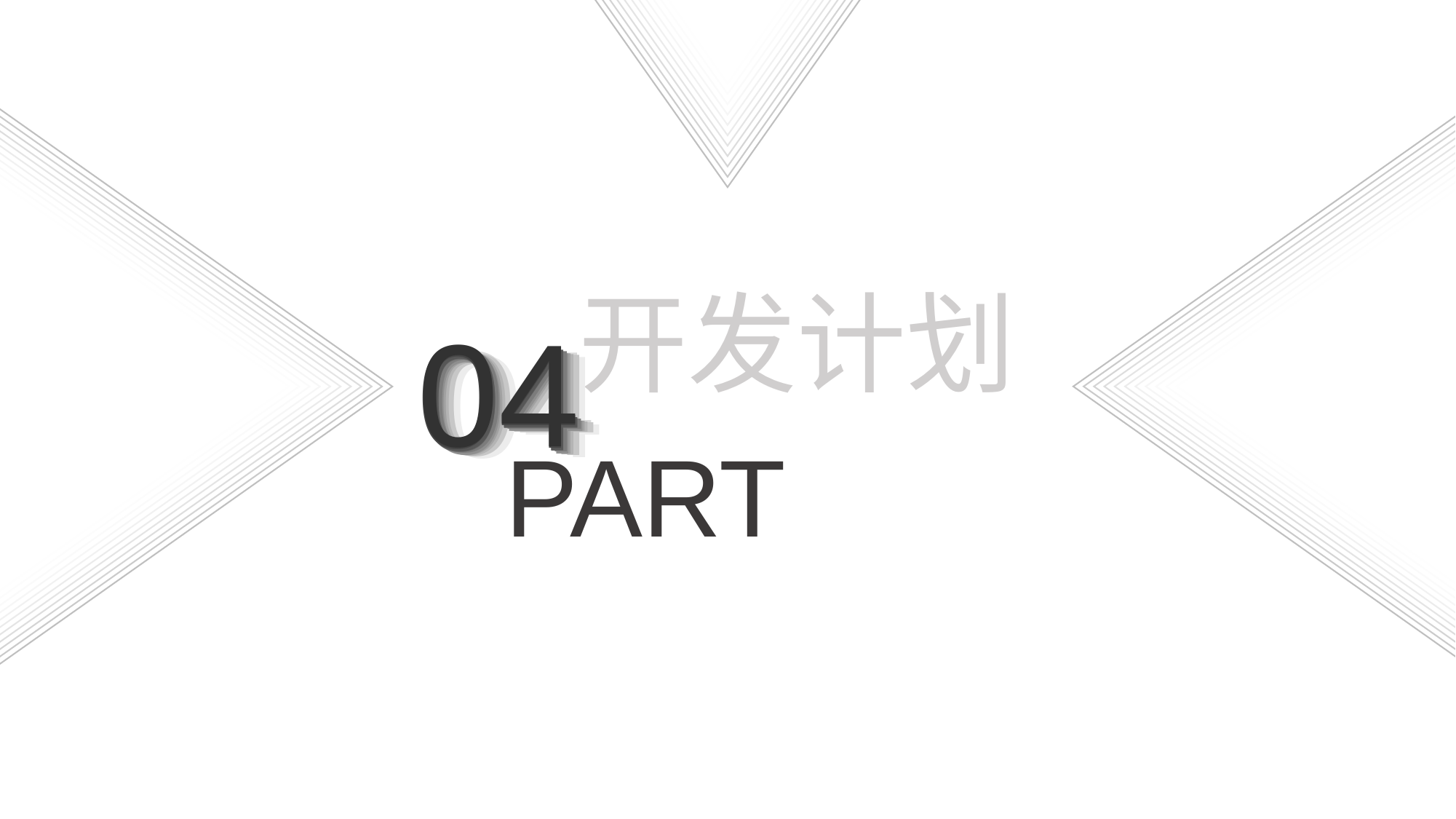

开发计划
PART
04
04
04
04
04
04
04
04
04
04
04